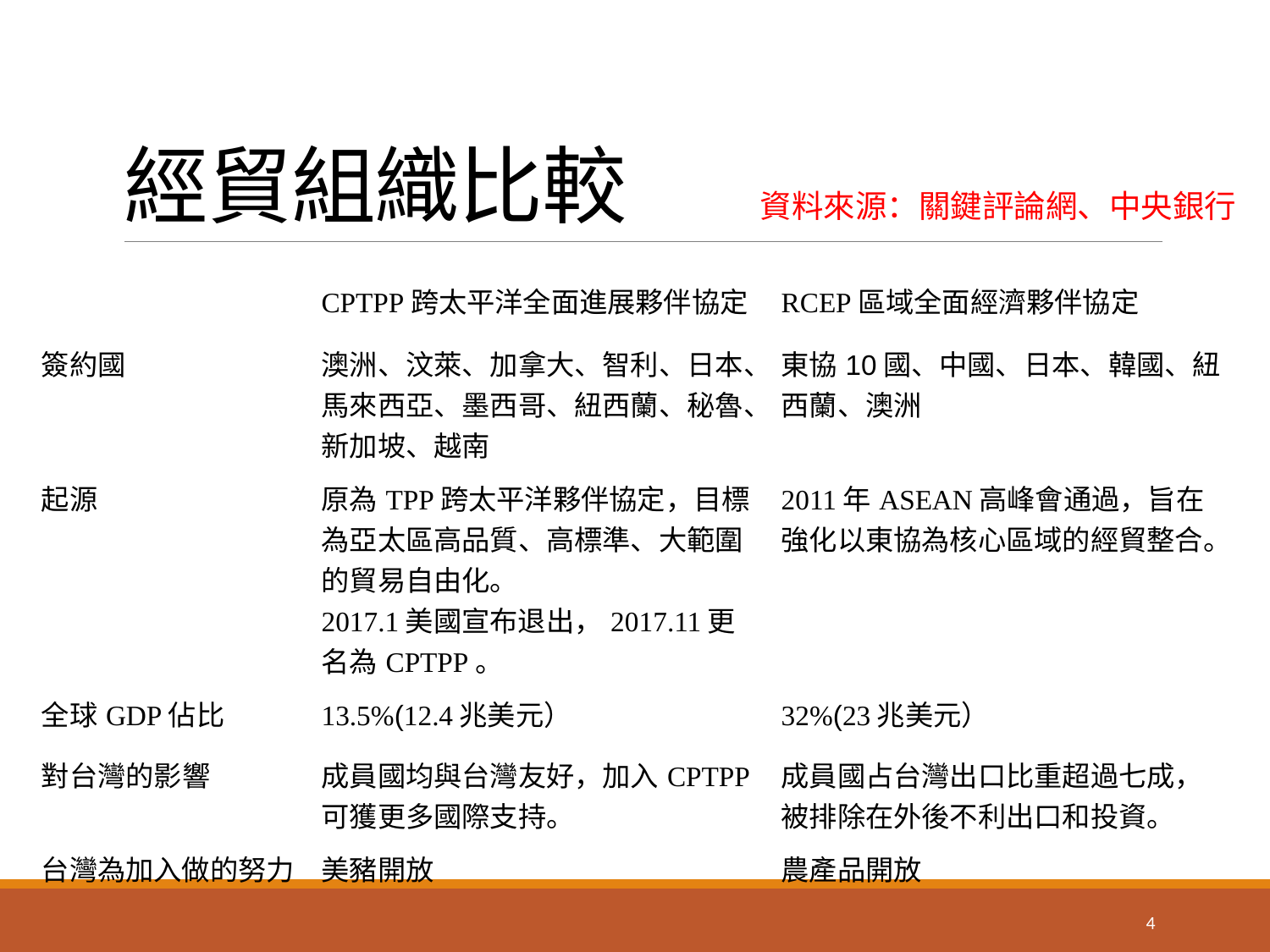

# 經貿組織比較
資料來源：關鍵評論網、中央銀行
|  | CPTPP跨太平洋全面進展夥伴協定 | RCEP區域全面經濟夥伴協定 |
| --- | --- | --- |
| 簽約國 | 澳洲、汶萊、加拿大、智利、日本、馬來西亞、墨西哥、紐西蘭、秘魯、新加坡、越南 | 東協10國、中國、日本、韓國、紐西蘭、澳洲 |
| 起源 | 原為TPP跨太平洋夥伴協定，目標為亞太區高品質、高標準、大範圍的貿易自由化。 2017.1美國宣布退出，2017.11更名為CPTPP。 | 2011年ASEAN高峰會通過，旨在強化以東協為核心區域的經貿整合。 |
| 全球GDP佔比 | 13.5%(12.4兆美元） | 32%(23兆美元） |
| 對台灣的影響 | 成員國均與台灣友好，加入CPTPP可獲更多國際支持。 | 成員國占台灣出口比重超過七成，被排除在外後不利出口和投資。 |
| 台灣為加入做的努力 | 美豬開放 | 農產品開放 |
4